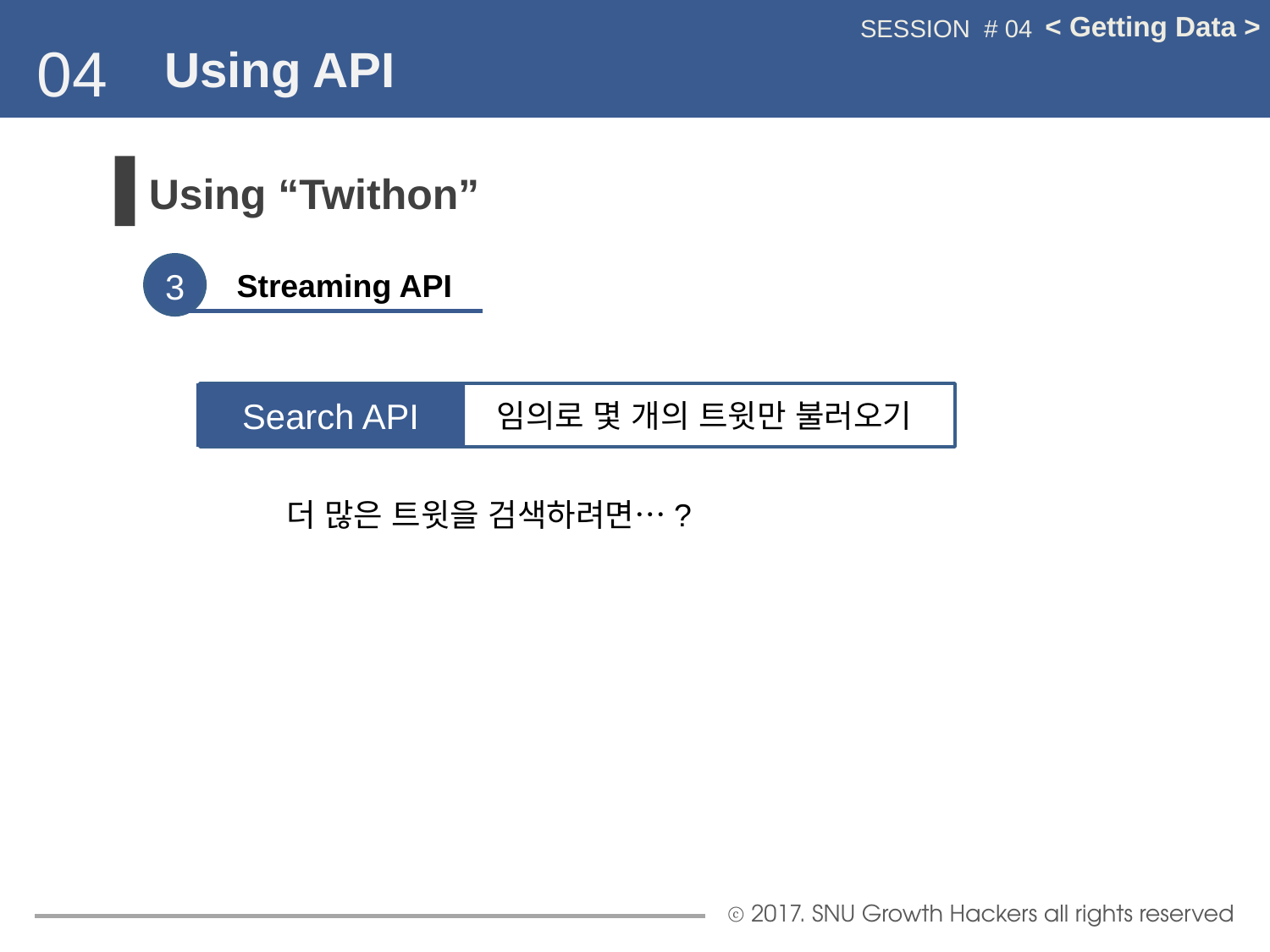

< Getting Data >
SESSION  # 04
04
Using API

Using “Twithon”
Streaming API

3
Search API
		임의로 몇 개의 트윗만 불러오기
더 많은 트윗을 검색하려면…?
ⓒ 2017. SNU Growth Hackers all rights reserved